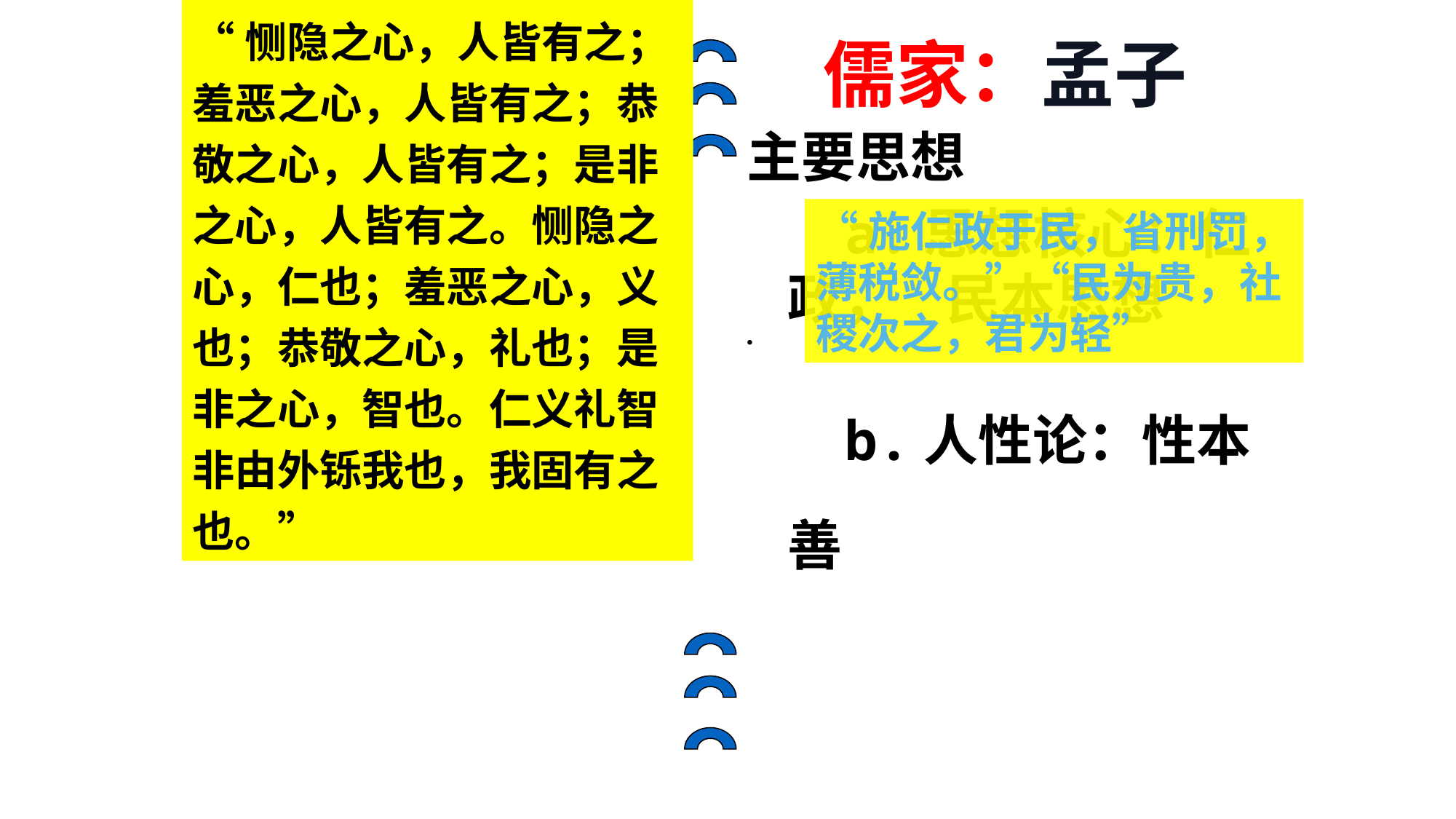

“恻隐之心，人皆有之；羞恶之心，人皆有之；恭敬之心，人皆有之；是非之心，人皆有之。恻隐之心，仁也；羞恶之心，义也；恭敬之心，礼也；是非之心，智也。仁义礼智非由外铄我也，我固有之也。”
儒家：孟子

主要思想
   a.思想核心：仁政，    民本思想

   b.人性论：性本善

“施仁政于民，省刑罚，薄税敛。”“民为贵，社稷次之，君为轻”